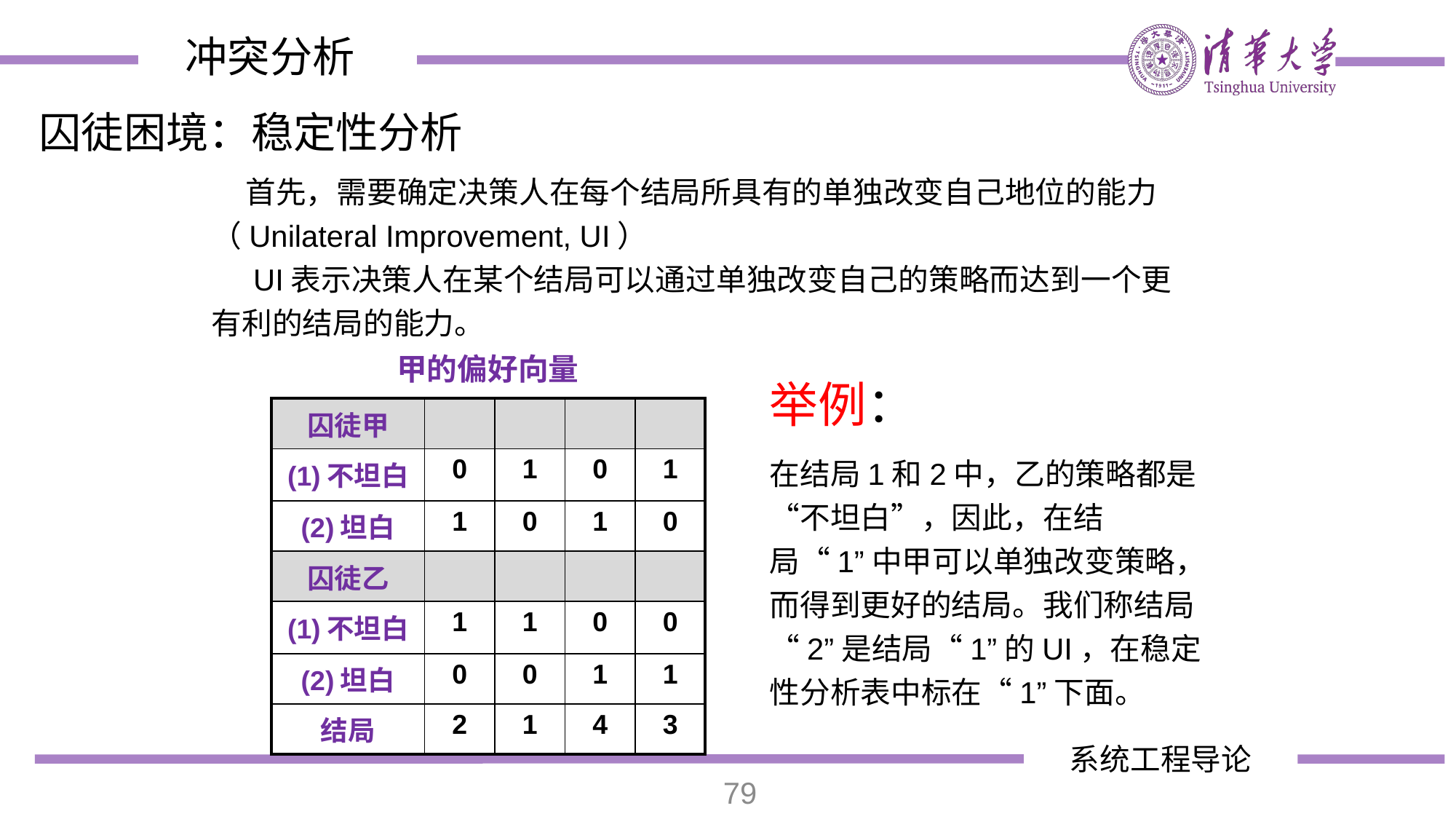

冲突分析
囚徒困境：稳定性分析
    首先，需要确定决策人在每个结局所具有的单独改变自己地位的能力（Unilateral Improvement, UI）
     UI表示决策人在某个结局可以通过单独改变自己的策略而达到一个更有利的结局的能力。
甲的偏好向量
举例：
在结局1和2中，乙的策略都是“不坦白”，因此，在结局“1”中甲可以单独改变策略，而得到更好的结局。我们称结局“2”是结局“1”的UI，在稳定性分析表中标在“1”下面。
| 囚徒甲 |  |  |  |  |
| --- | --- | --- | --- | --- |
| (1)不坦白 | 0 | 1 | 0 | 1 |
| (2)坦白 | 1 | 0 | 1 | 0 |
| 囚徒乙 |  |  |  |  |
| (1)不坦白 | 1 | 1 | 0 | 0 |
| (2)坦白 | 0 | 0 | 1 | 1 |
| 结局 | 2 | 1 | 4 | 3 |